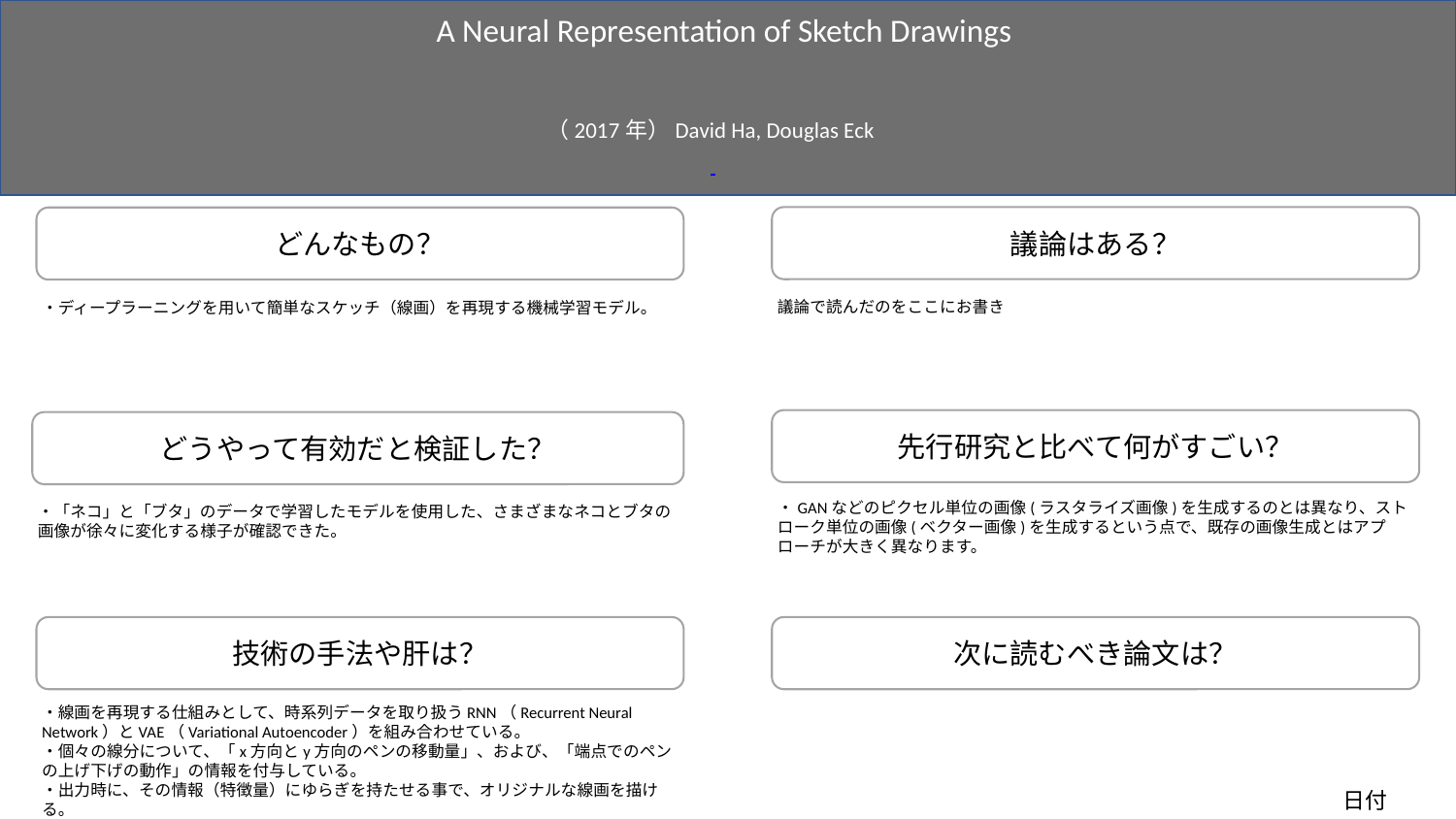

A Neural Representation of Sketch Drawings
（2017年）David Ha, Douglas Eck

議論はある？

どんなもの？
議論で読んだのをここにお書き
・ディープラーニングを用いて簡単なスケッチ（線画）を再現する機械学習モデル。

先行研究と比べて何がすごい？

どうやって有効だと検証した？
・GANなどのピクセル単位の画像(ラスタライズ画像)を生成するのとは異なり、ストローク単位の画像(ベクター画像)を生成するという点で、既存の画像生成とはアプローチが大きく異なります。
・「ネコ」と「ブタ」のデータで学習したモデルを使用した、さまざまなネコとブタの画像が徐々に変化する様子が確認できた。

技術の手法や肝は？

次に読むべき論文は？
・線画を再現する仕組みとして、時系列データを取り扱うRNN（Recurrent Neural Network）とVAE（Variational Autoencoder）を組み合わせている。
・個々の線分について、「x方向とy方向のペンの移動量」、および、「端点でのペンの上げ下げの動作」の情報を付与している。
・出力時に、その情報（特徴量）にゆらぎを持たせる事で、オリジナルな線画を描ける。
Population Based Training of Neural Networks
日付